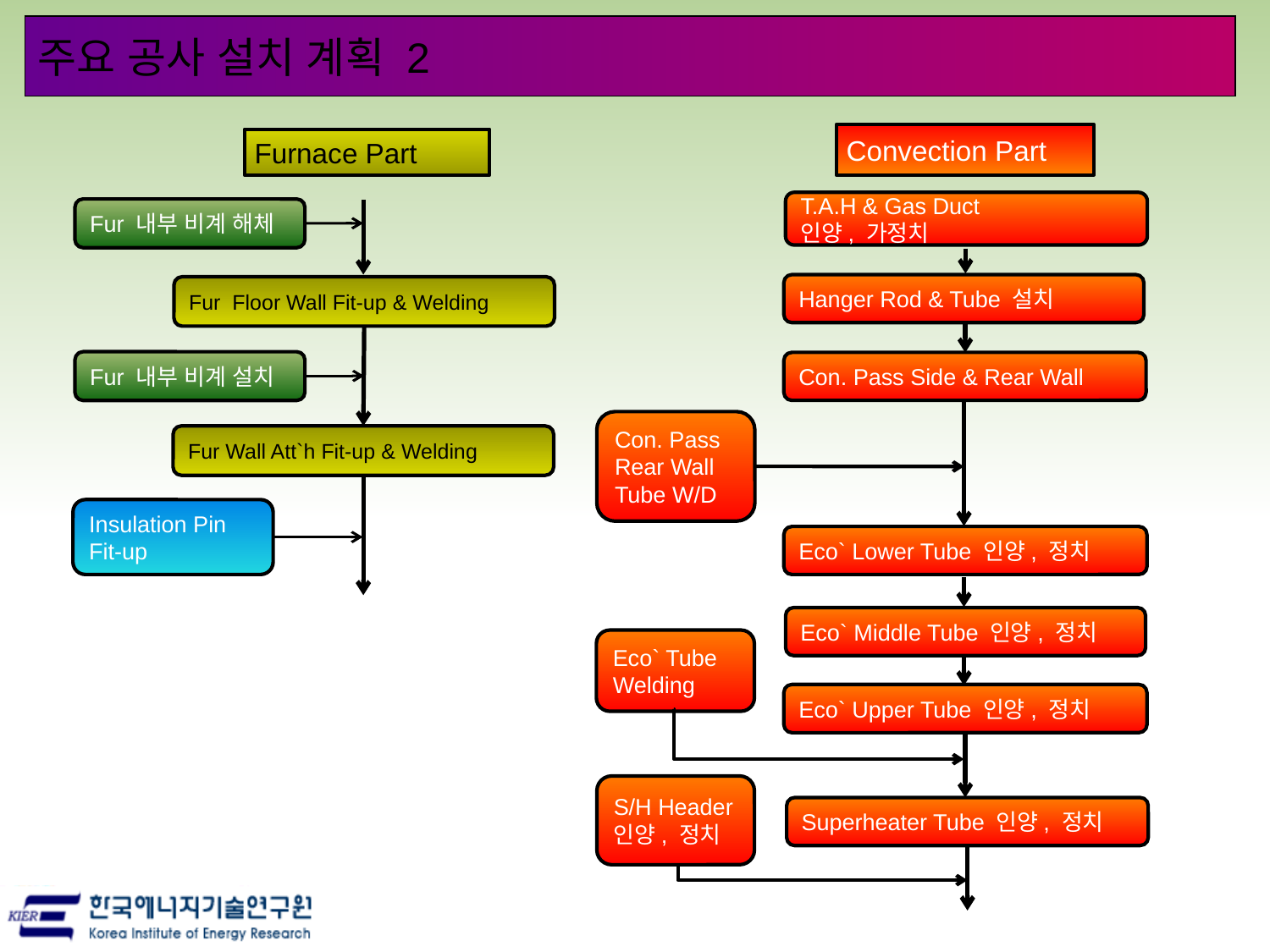

주요 공사 설치 계획 2
Convection Part
Furnace Part
T.A.H & Gas Duct
인양, 가정치
Fur 내부 비계 해체
Hanger Rod & Tube 설치
Fur  Floor Wall Fit-up & Welding
Fur 내부 비계 설치
Con. Pass Side & Rear Wall
Con. Pass
Rear Wall
Tube W/D
Fur Wall Att`h Fit-up & Welding
Insulation Pin
Fit-up
Eco` Lower Tube 인양, 정치
Eco` Middle Tube 인양, 정치
Eco` Tube
Welding
Eco` Upper Tube 인양, 정치
S/H Header
인양, 정치
Superheater Tube 인양, 정치